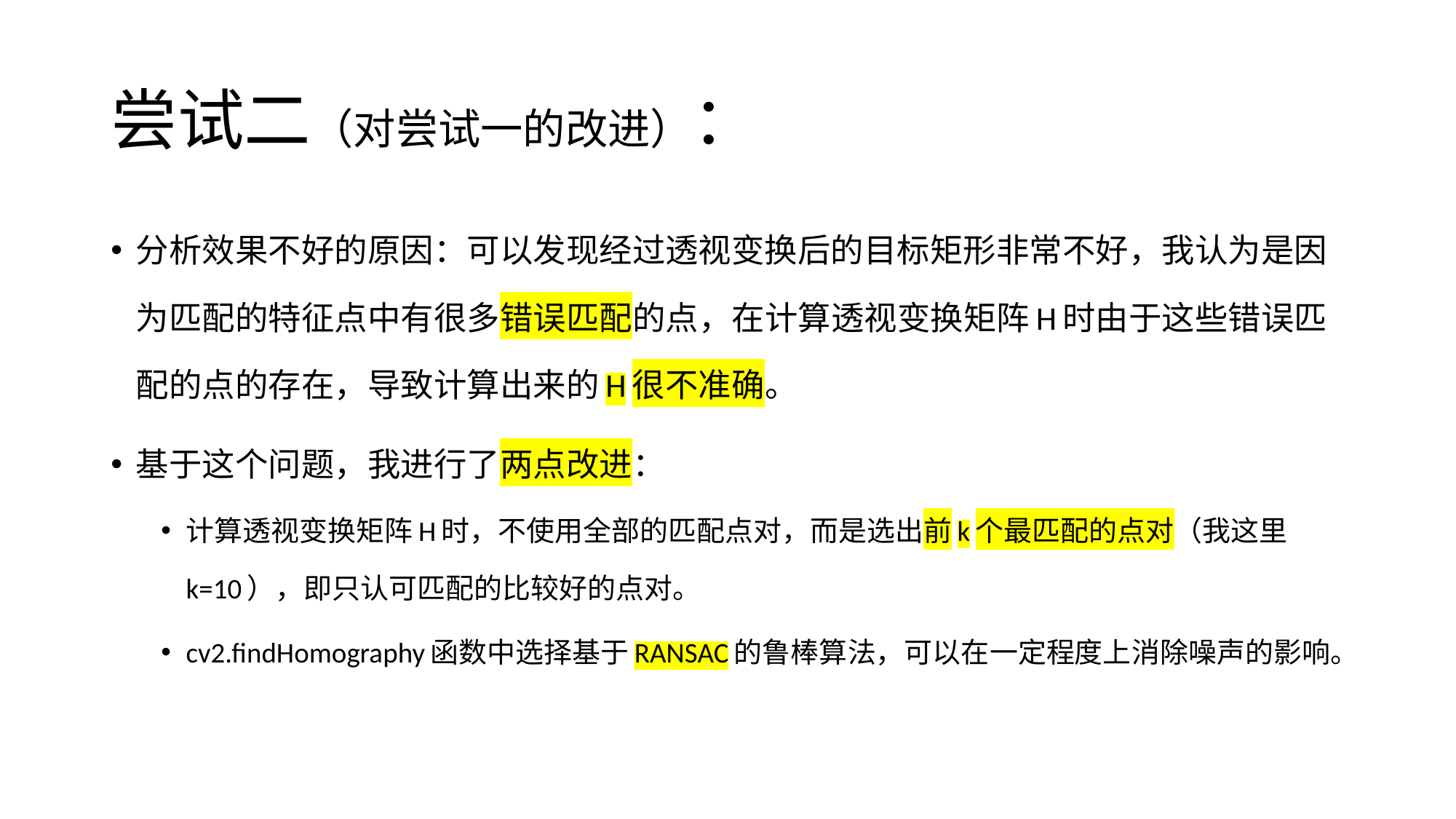

# 尝试二（对尝试一的改进）：
分析效果不好的原因：可以发现经过透视变换后的目标矩形非常不好，我认为是因为匹配的特征点中有很多错误匹配的点，在计算透视变换矩阵H时由于这些错误匹配的点的存在，导致计算出来的H很不准确。
基于这个问题，我进行了两点改进：
计算透视变换矩阵H时，不使用全部的匹配点对，而是选出前k个最匹配的点对（我这里k=10），即只认可匹配的比较好的点对。
cv2.findHomography函数中选择基于RANSAC的鲁棒算法，可以在一定程度上消除噪声的影响。